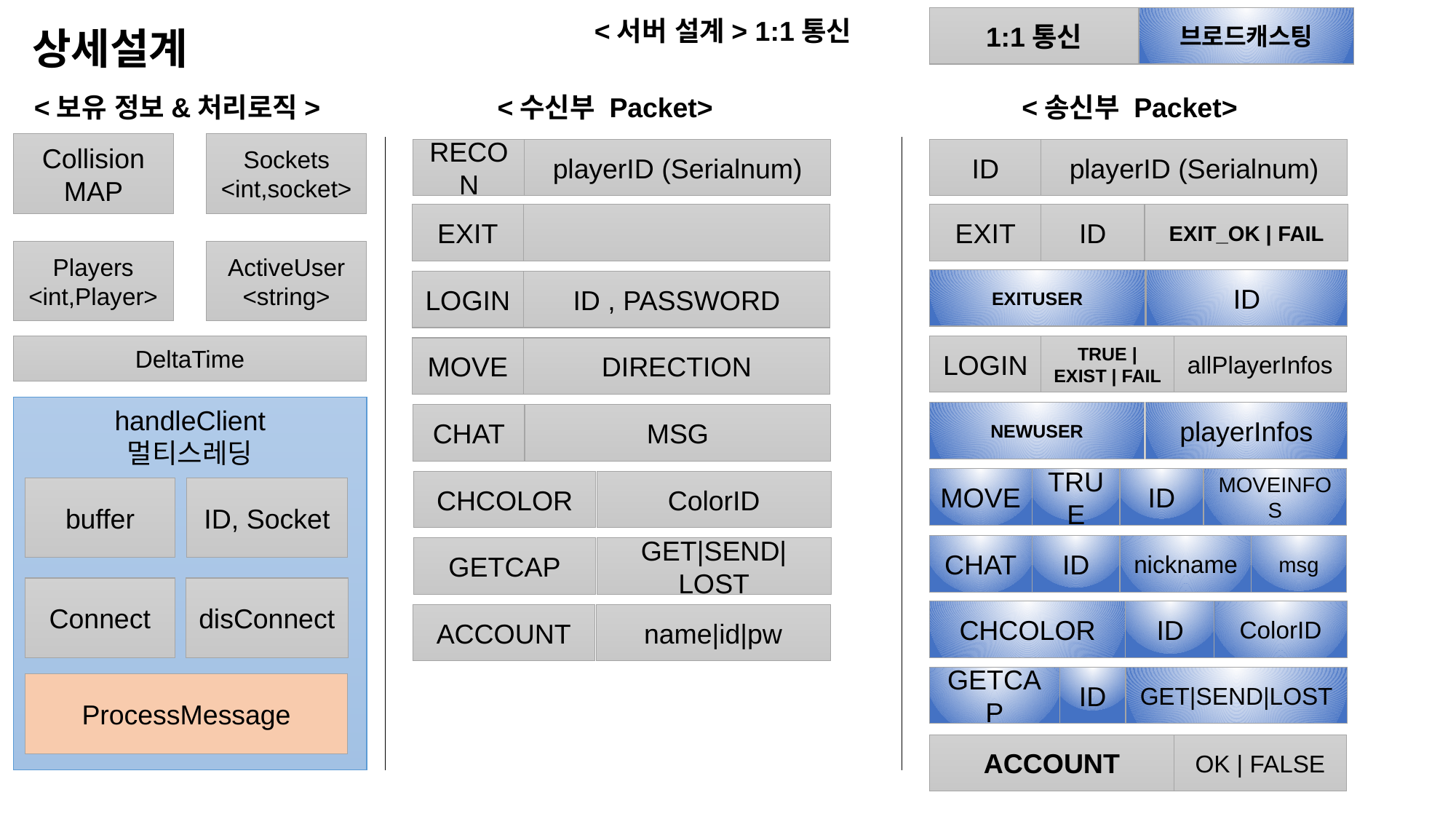

1:1통신
브로드캐스팅
<서버 설계> 1:1통신
상세설계
<수신부 Packet>
<송신부 Packet>
<보유 정보&처리로직>
Collision MAP
Sockets
<int,socket>
RECON
playerID (Serialnum)
ID
playerID (Serialnum)
EXIT

EXIT
ID
EXIT_OK | FAIL
ActiveUser
<string>
Players
<int,Player>
ID
EXITUSER
LOGIN
ID , PASSWORD
DeltaTime
LOGIN
TRUE | EXIST | FAIL
allPlayerInfos
MOVE
DIRECTION

handleClient
멀티스레딩

playerInfos
NEWUSER
CHAT
MSG
MOVE
TRUE
ID
MOVEINFOS
CHCOLOR
ColorID
buffer
ID, Socket
CHAT
ID
nickname
msg
GETCAP
GET|SEND|LOST
disConnect
Connect
CHCOLOR
ID
ColorID
ACCOUNT
name|id|pw
GETCAP
ID
GET|SEND|LOST
ProcessMessage
ACCOUNT
OK | FALSE